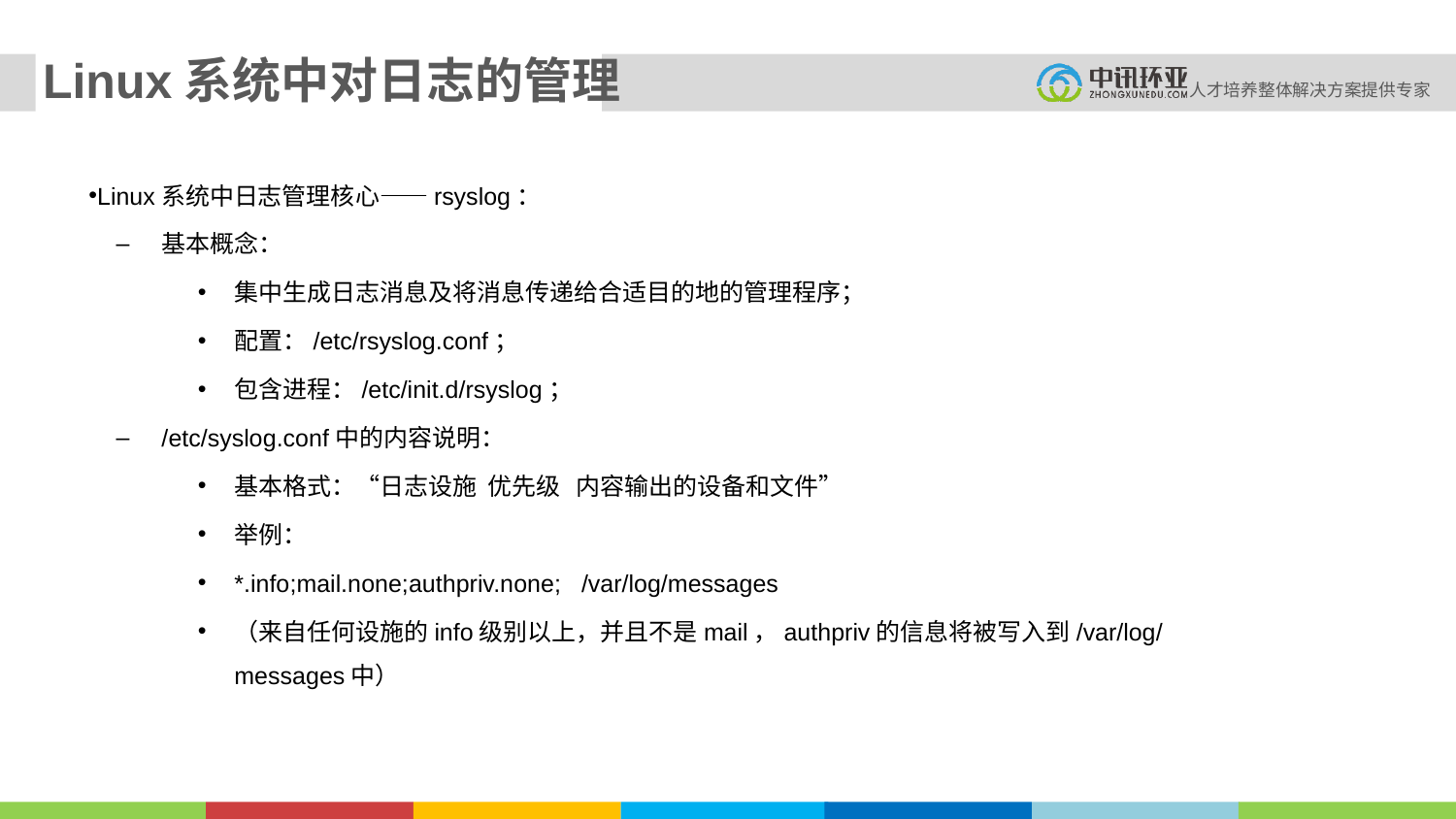

# Linux系统中对日志的管理
Linux系统中日志管理核心——rsyslog：
基本概念：
集中生成日志消息及将消息传递给合适目的地的管理程序；
配置：/etc/rsyslog.conf；
包含进程：/etc/init.d/rsyslog；
/etc/syslog.conf中的内容说明：
基本格式：“日志设施  优先级   内容输出的设备和文件”
举例：
*.info;mail.none;authpriv.none;   /var/log/messages
（来自任何设施的info级别以上，并且不是mail，authpriv的信息将被写入到/var/log/messages中）